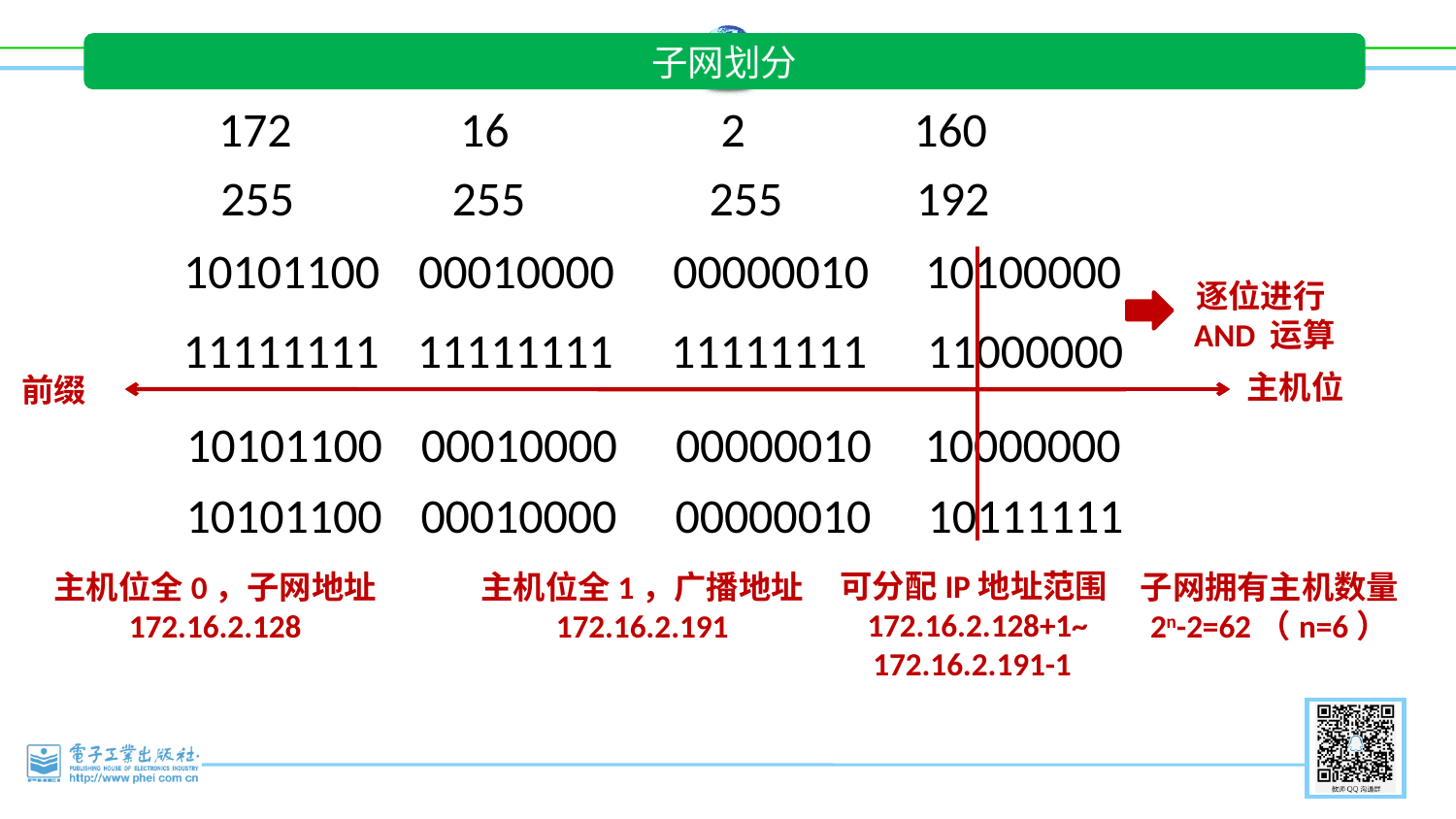

子网划分
172
16
2
160
255
255
255
192
10101100
00010000
  00000010
10100000
11111111
  11111111
11111111
11000000
10101100
00010000
  00000010
10000000
10101100
00010000
  00000010
10111111
逐位进行
 AND 运算

主机位
前缀
子网拥有主机数量
2n-2=62（n=6）
可分配IP地址范围172.16.2.128+1~
              172.16.2.191-1
主机位全0，子网地址
172.16.2.128
主机位全1，广播地址
172.16.2.191